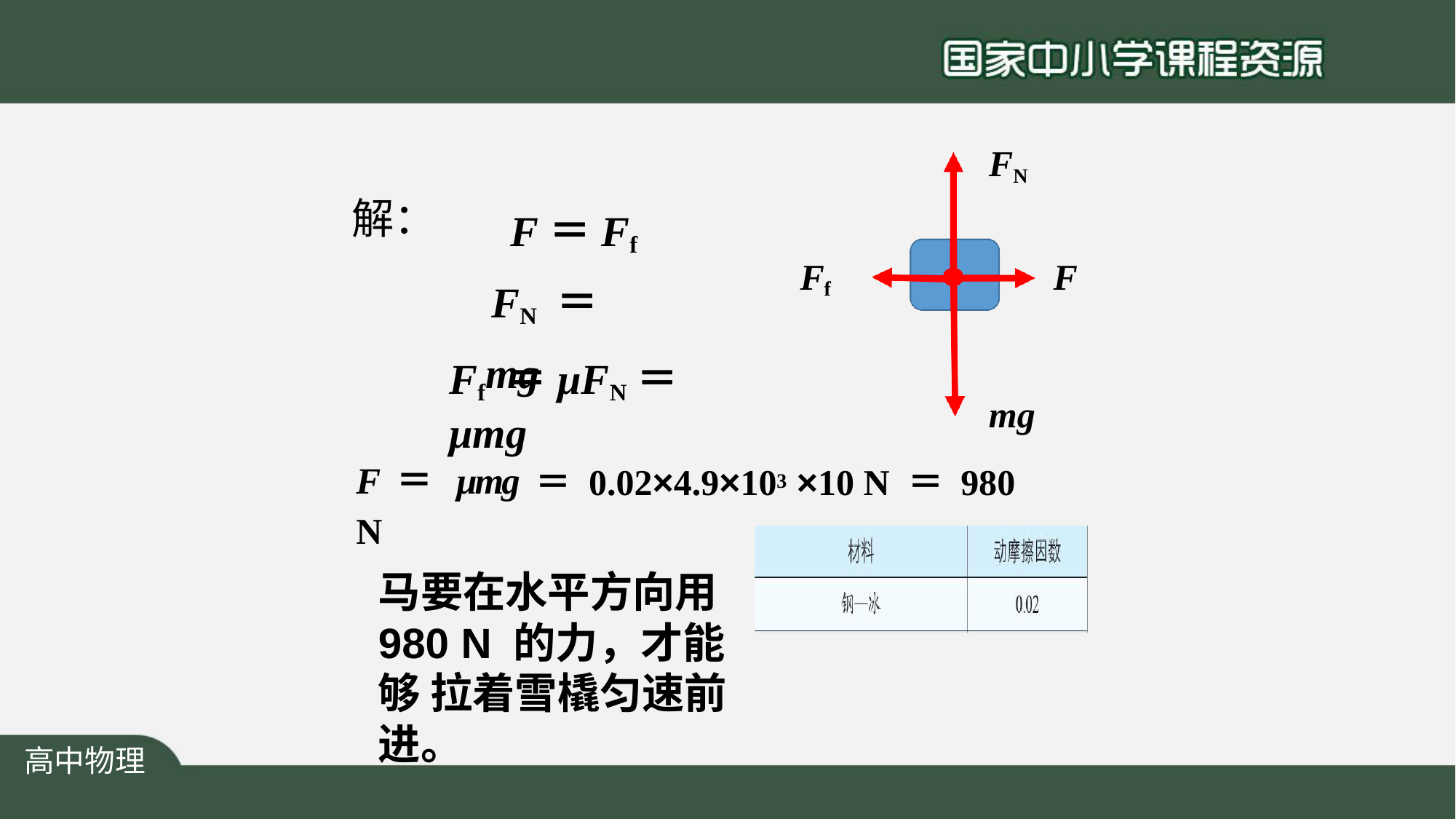

FN

# F＝Ff  FN ＝mg
解：
Ff
F
Ff ＝μFN＝μmg
mg
F＝ μmg＝ 0.02×4.9×103 ×10 N ＝ 980 N
马要在水平方向用 980 N 的力，才能够 拉着雪橇匀速前进。

高中物理